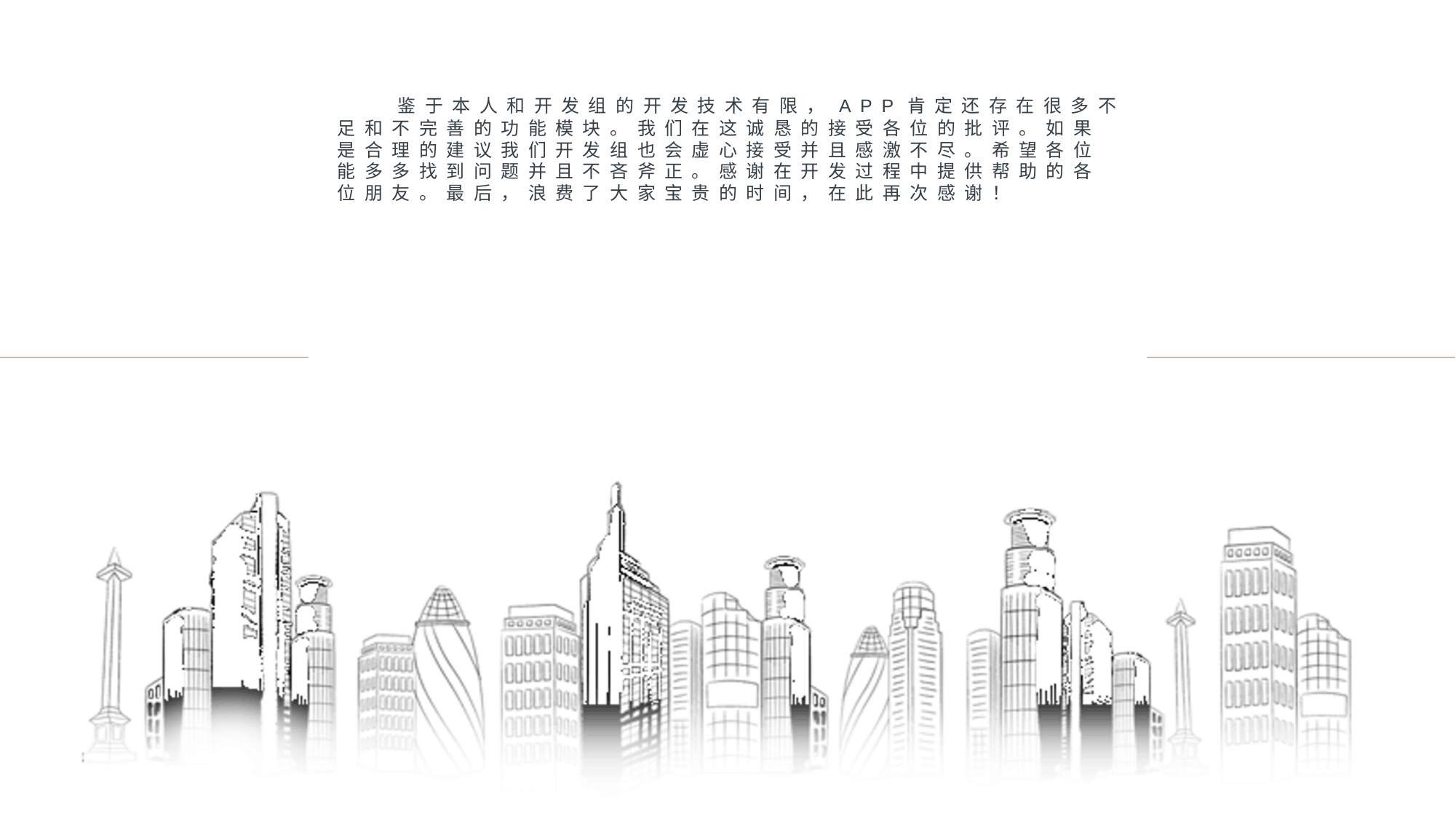

# 鉴于本人和开发组的开发技术有限，APP肯定还存在很多不足和不完善的功能模块。我们在这诚恳的接受各位的批评。如果是合理的建议我们开发组也会虚心接受并且感激不尽。希望各位能多多找到问题并且不吝斧正。感谢在开发过程中提供帮助的各位朋友。最后，浪费了大家宝贵的时间，在此再次感谢！